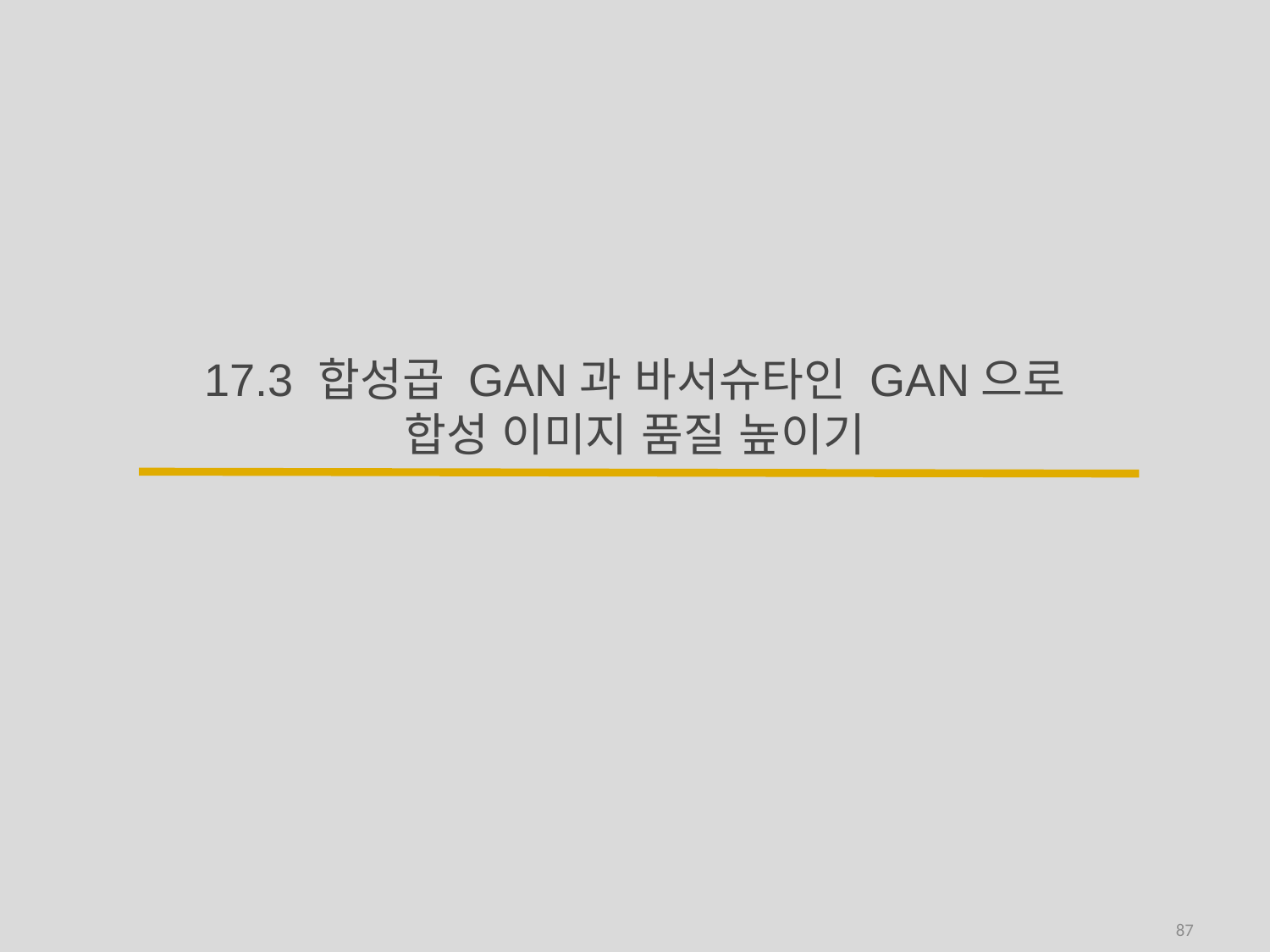

# 17.3 합성곱 GAN과 바서슈타인 GAN으로 합성 이미지 품질 높이기
87